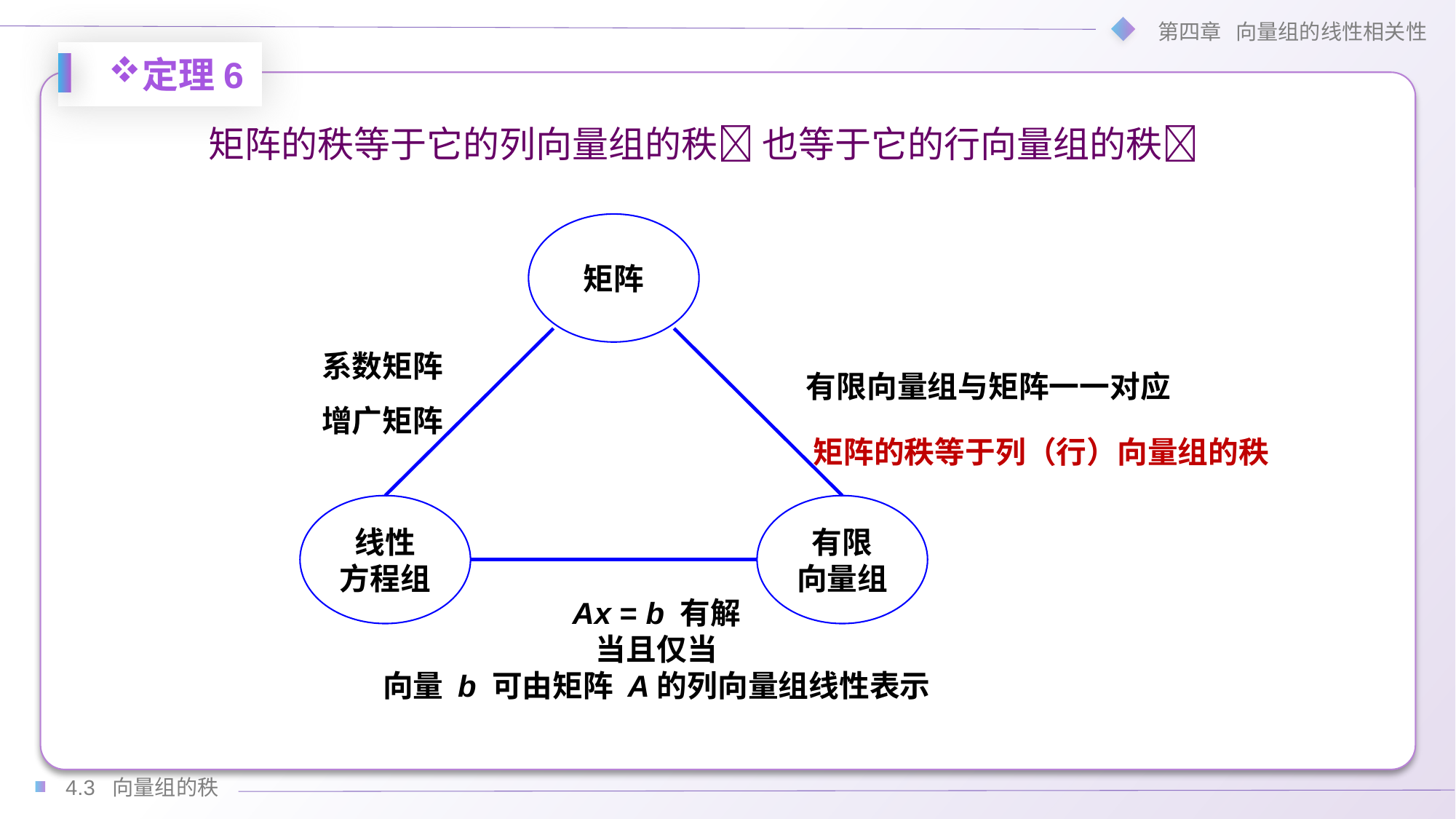

定理6

矩阵的秩等于它的列向量组的秩, 也等于它的行向量组的秩.
矩阵
系数矩阵
增广矩阵
有限向量组与矩阵一一对应
矩阵的秩等于列（行）向量组的秩
线性
方程组
有限
向量组
Ax = b 有解
当且仅当
向量 b 可由矩阵 A的列向量组线性表示